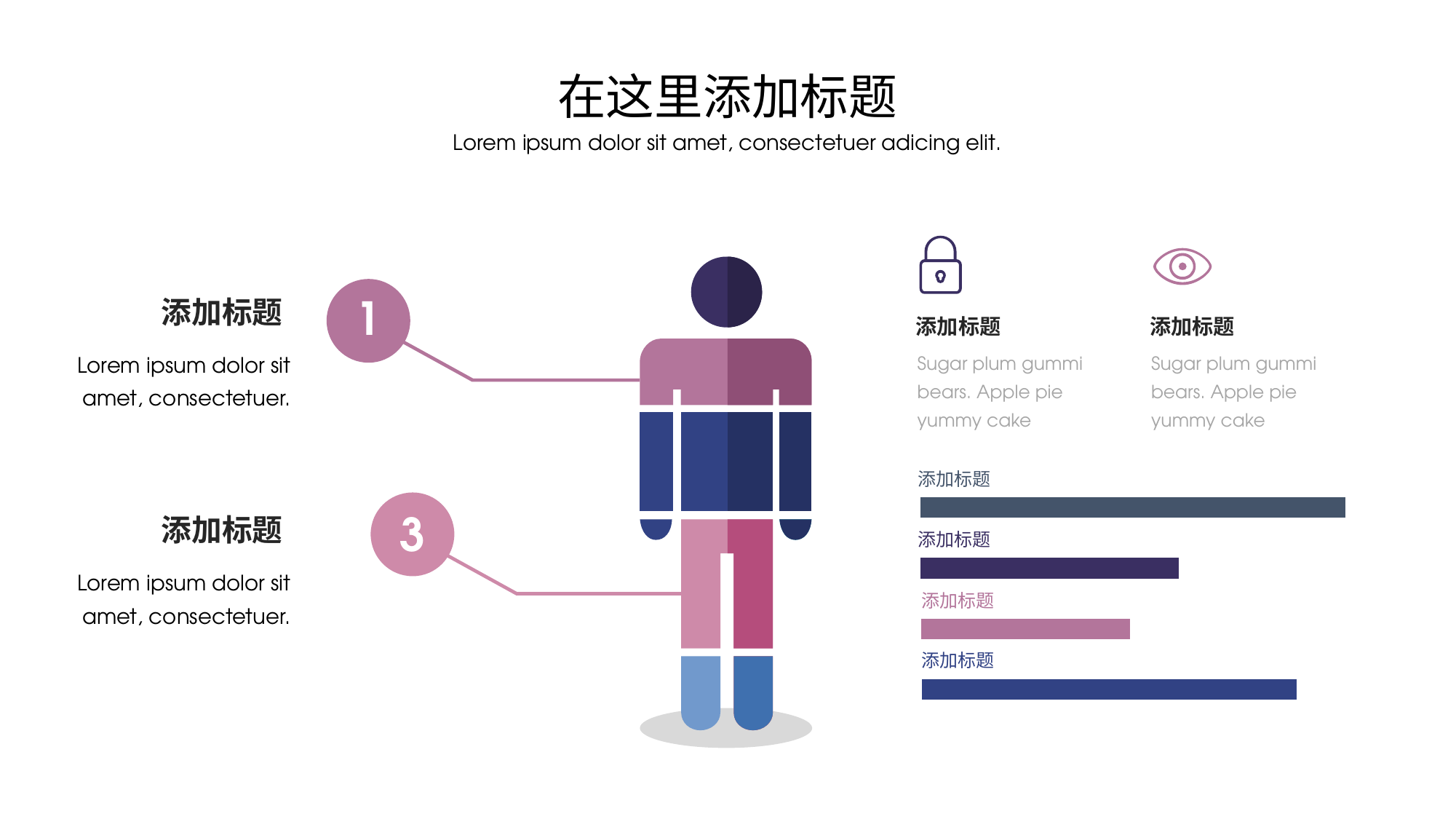

在这里添加标题
Lorem ipsum dolor sit amet, consectetuer adicing elit.

1
添加标题

添加标题
添加标题

Lorem ipsum dolor sit amet, consectetuer.
Sugar plum gummi bears. Apple pie yummy cake
Sugar plum gummi bears. Apple pie yummy cake

添加标题

3
添加标题

添加标题
Lorem ipsum dolor sit amet, consectetuer.

添加标题
添加标题